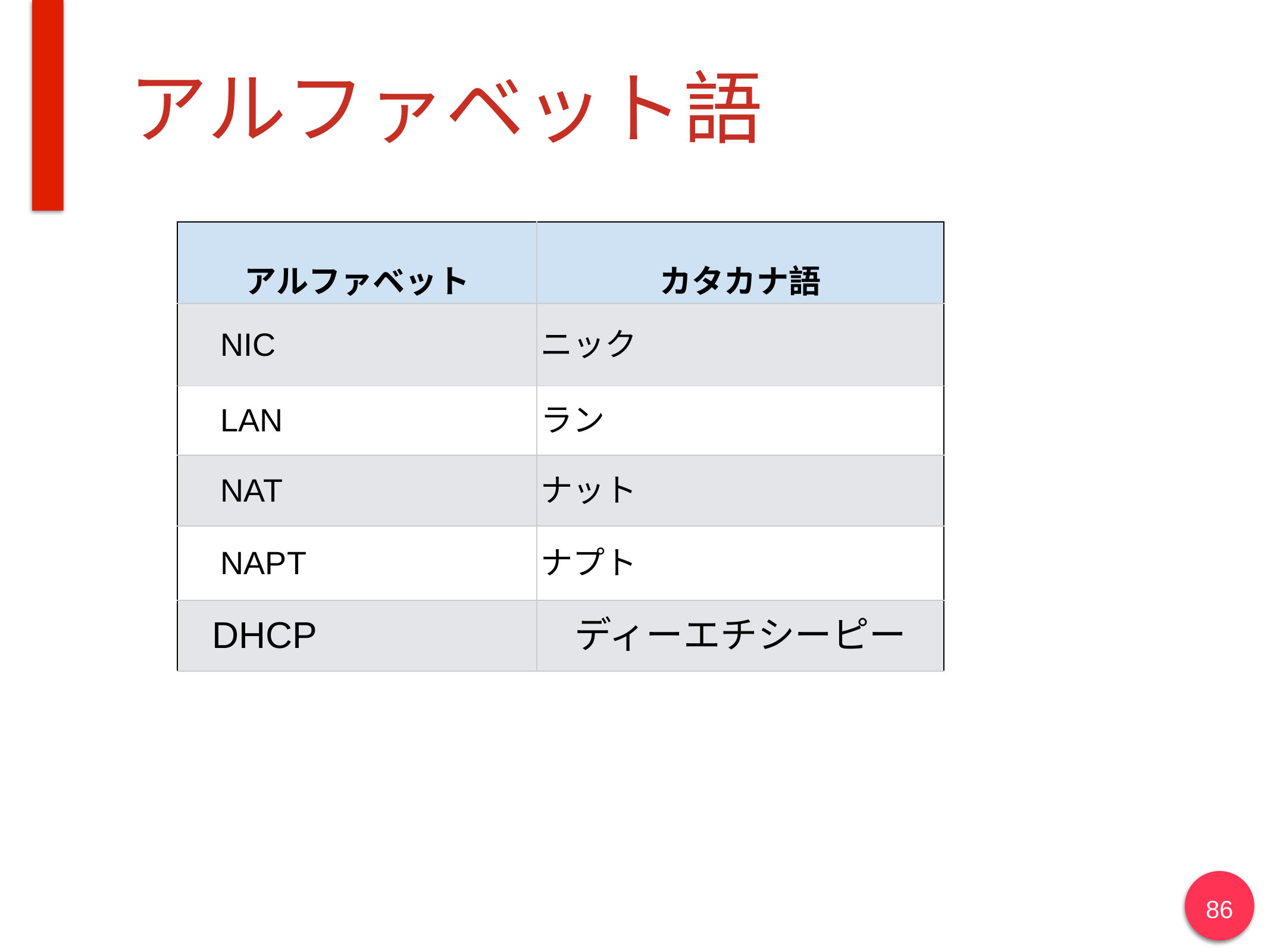

# アルファベット語
| アルファベット | カタカナ語 |
| --- | --- |
| NIC | ニック |
| LAN | ラン |
| NAT | ナット |
| NAPT | ナプト |
| DHCP | ディーエチシーピー |
86